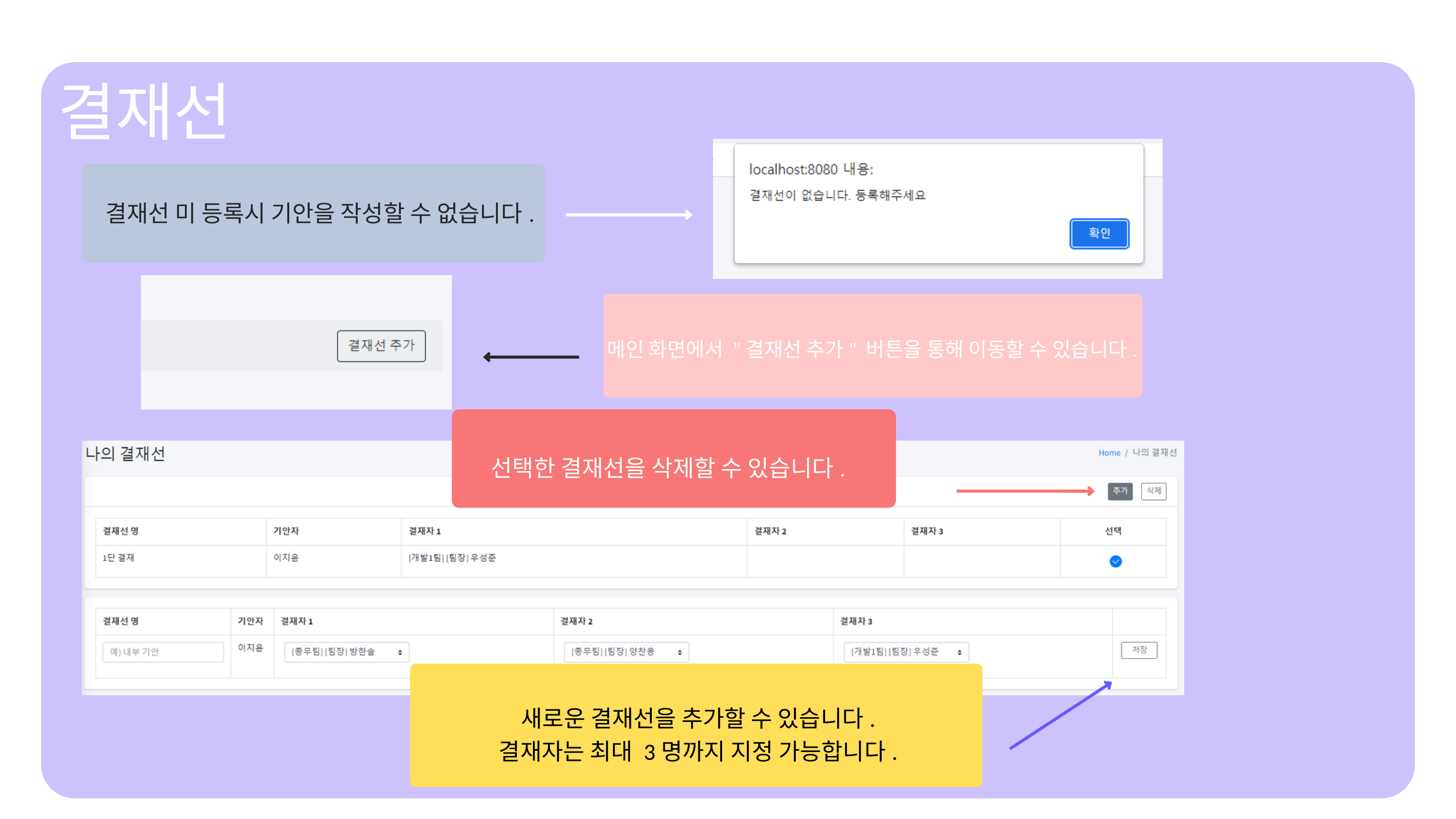

결재선

결재선 미 등록시 기안을 작성할 수 없습니다.

메인 화면에서 "결재선 추가" 버튼을 통해 이동할 수 있습니다.

선택한 결재선을 삭제할 수 있습니다.

새로운 결재선을 추가할 수 있습니다.
결재자는 최대 3명까지 지정 가능합니다.